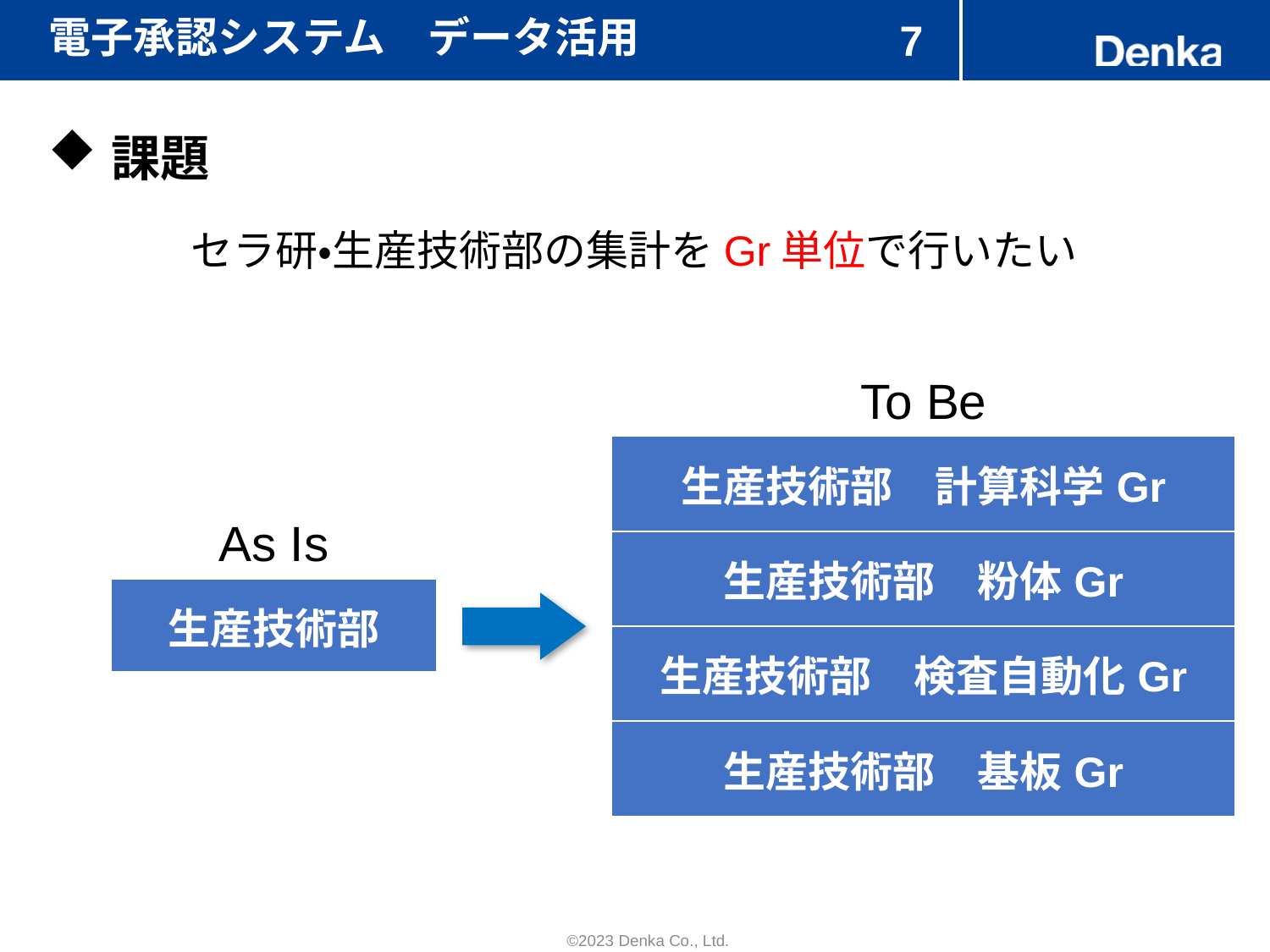

# 電子承認システム　データ活用
7
課題
セラ研・生産技術部の集計をGr単位で行いたい
To Be
| 生産技術部　計算科学Gr |
| --- |
| 生産技術部　粉体Gr |
| 生産技術部　検査自動化Gr |
| 生産技術部　基板Gr |
As Is
| 生産技術部 |
| --- |